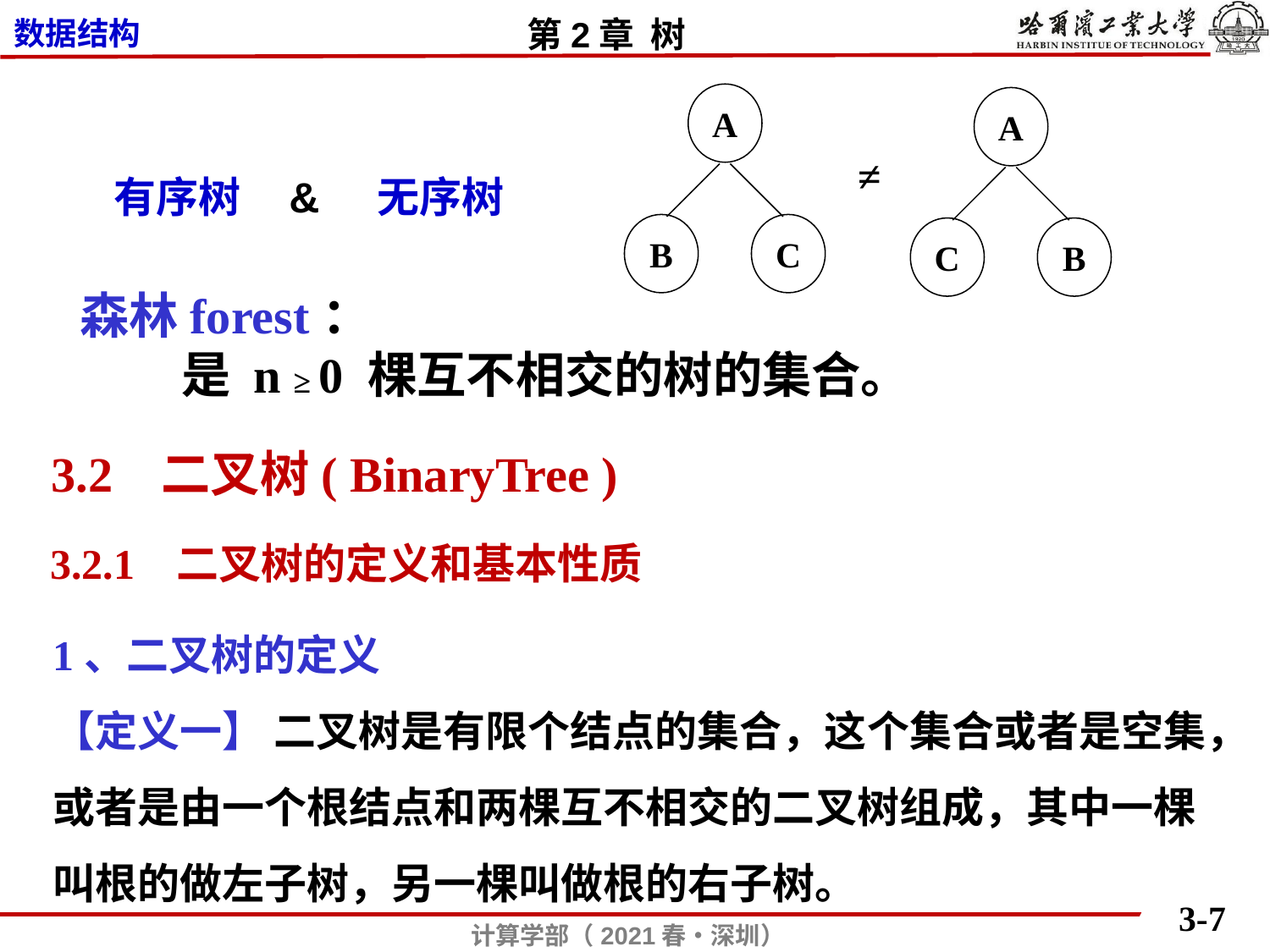

A

B
C
A

C
B
≠
有序树    &    无序树
森林forest：
        是 n ≥ 0 棵互不相交的树的集合。
3.2   二叉树( BinaryTree )
3.2.1   二叉树的定义和基本性质
1、二叉树的定义
【定义一】 二叉树是有限个结点的集合，这个集合或者是空集，
或者是由一个根结点和两棵互不相交的二叉树组成，其中一棵
叫根的做左子树，另一棵叫做根的右子树。